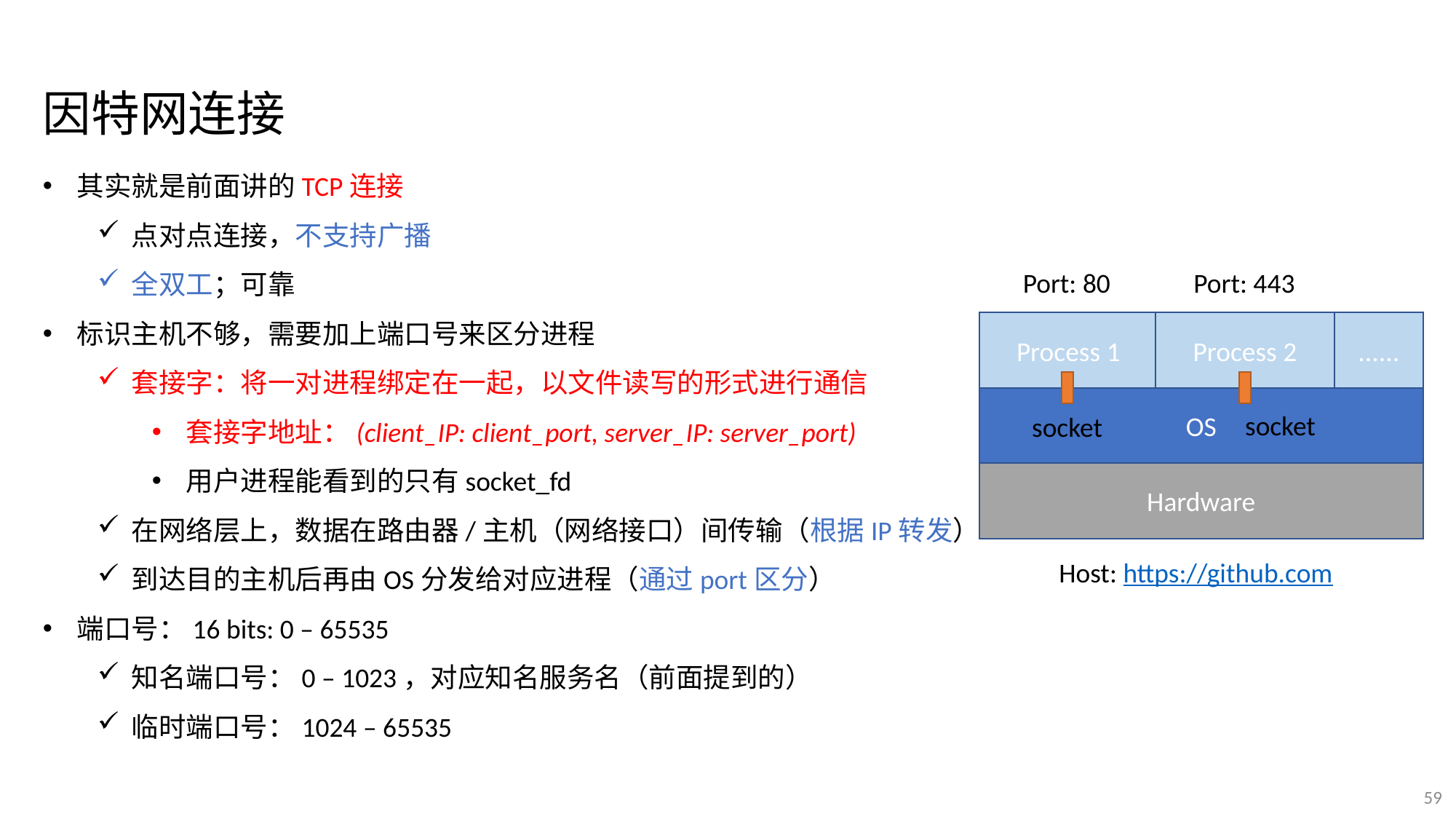

因特网连接
其实就是前面讲的TCP连接
点对点连接，不支持广播
全双工；可靠
标识主机不够，需要加上端口号来区分进程
套接字：将一对进程绑定在一起，以文件读写的形式进行通信
套接字地址：(client_IP: client_port, server_IP: server_port)
用户进程能看到的只有socket_fd
在网络层上，数据在路由器/主机（网络接口）间传输（根据IP转发）
到达目的主机后再由OS分发给对应进程（通过port区分）
端口号：16 bits: 0 – 65535
知名端口号：0 – 1023，对应知名服务名（前面提到的）
临时端口号：1024 – 65535
Port: 443
Port: 80
Process 2
......
Process 1

OS
socket
socket
Hardware
Host: https://github.com
59